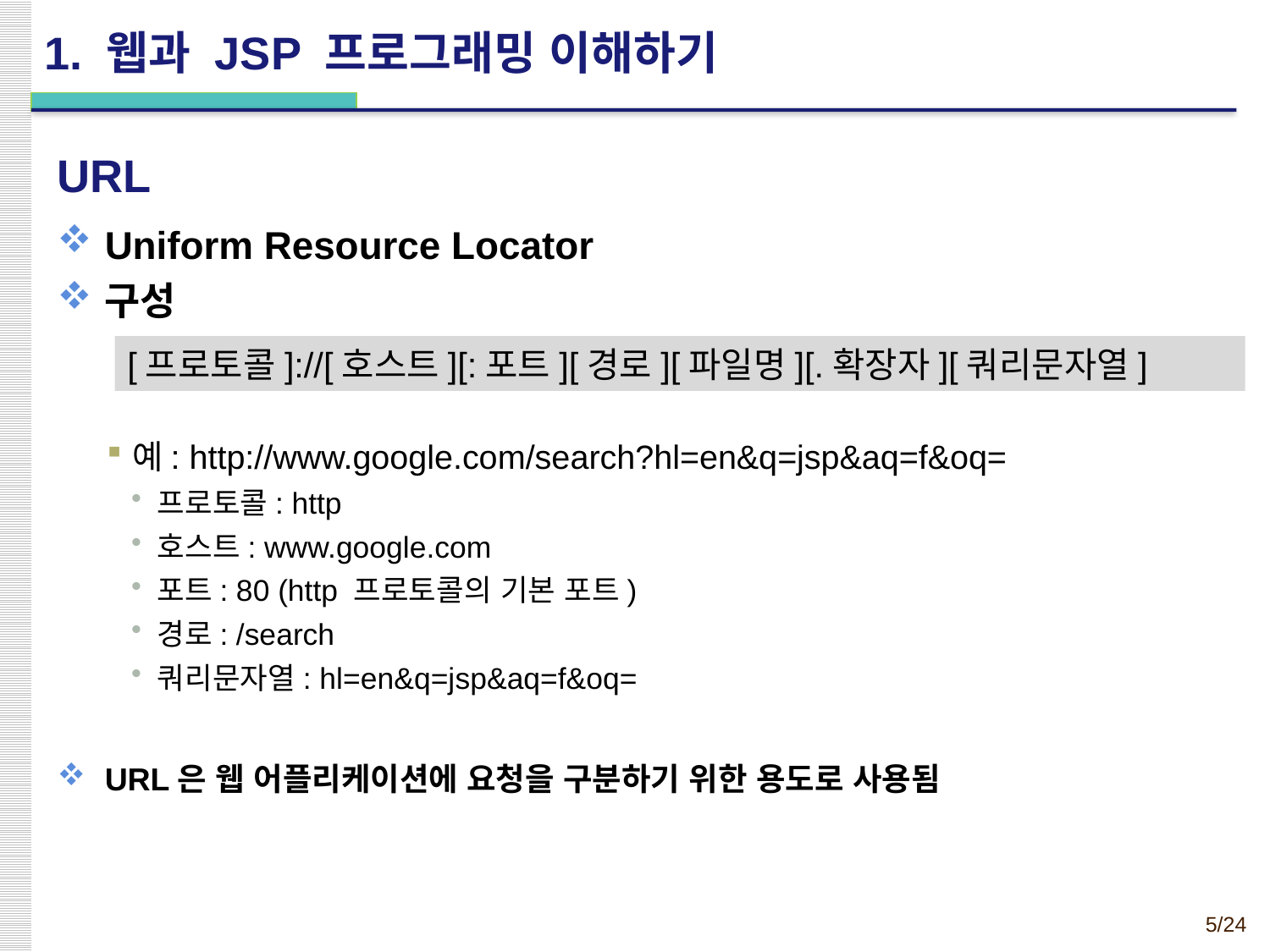

# 1. 웹과 JSP 프로그래밍 이해하기

URL
Uniform Resource Locator
구성

예: http://www.google.com/search?hl=en&q=jsp&aq=f&oq=
프로토콜: http
호스트: www.google.com
포트: 80 (http 프로토콜의 기본 포트)
경로: /search
쿼리문자열: hl=en&q=jsp&aq=f&oq=

URL은 웹 어플리케이션에 요청을 구분하기 위한 용도로 사용됨
[프로토콜]://[호스트][:포트][경로][파일명][.확장자][쿼리문자열]